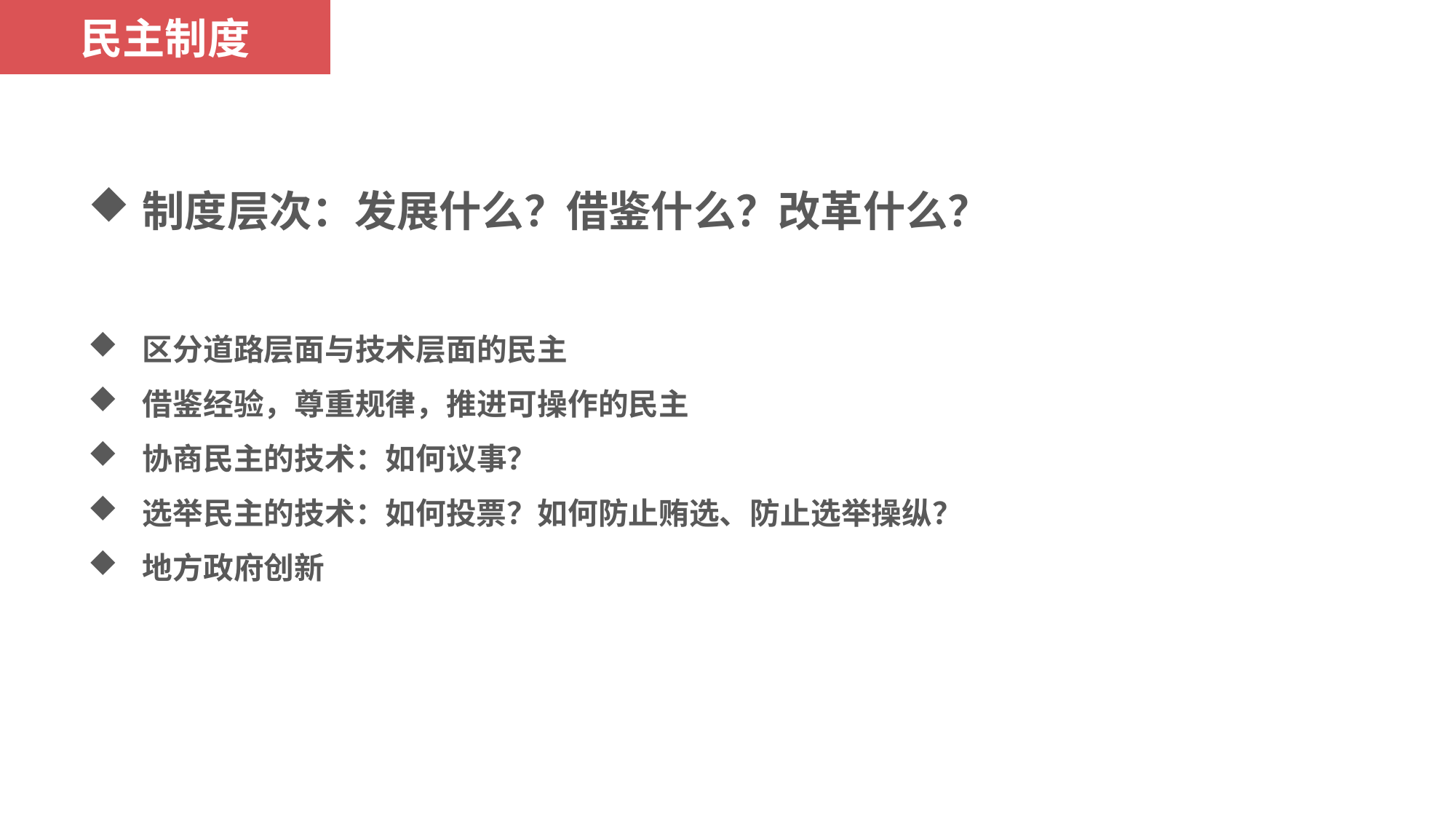

民主制度
制度层次：发展什么？借鉴什么？改革什么？

区分道路层面与技术层面的民主
借鉴经验，尊重规律，推进可操作的民主
协商民主的技术：如何议事？
选举民主的技术：如何投票？如何防止贿选、防止选举操纵？
地方政府创新